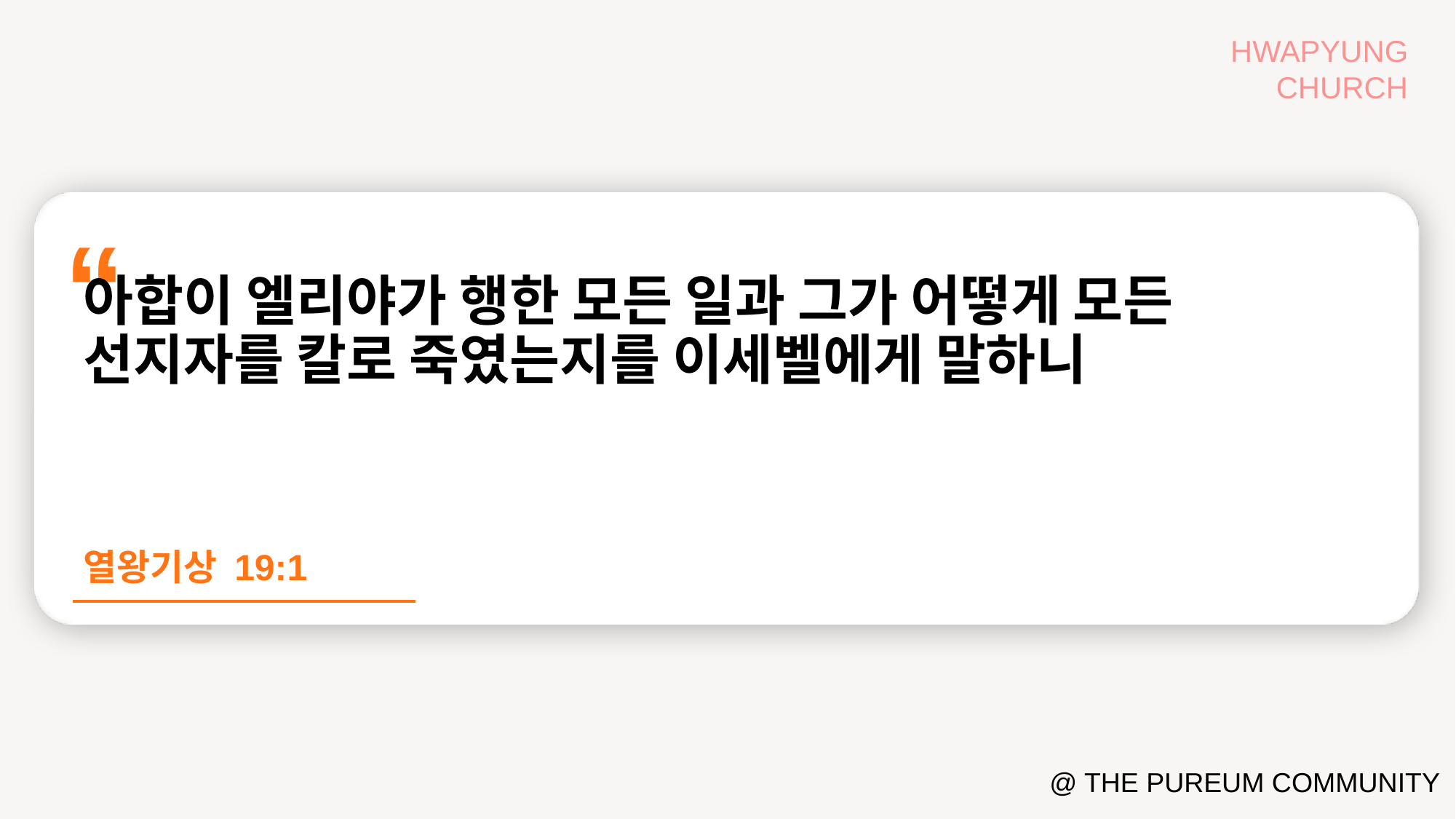

아합이 엘리야가 행한 모든 일과 그가 어떻게 모든 선지자를 칼로 죽였는지를 이세벨에게 말하니
열왕기상 19:1